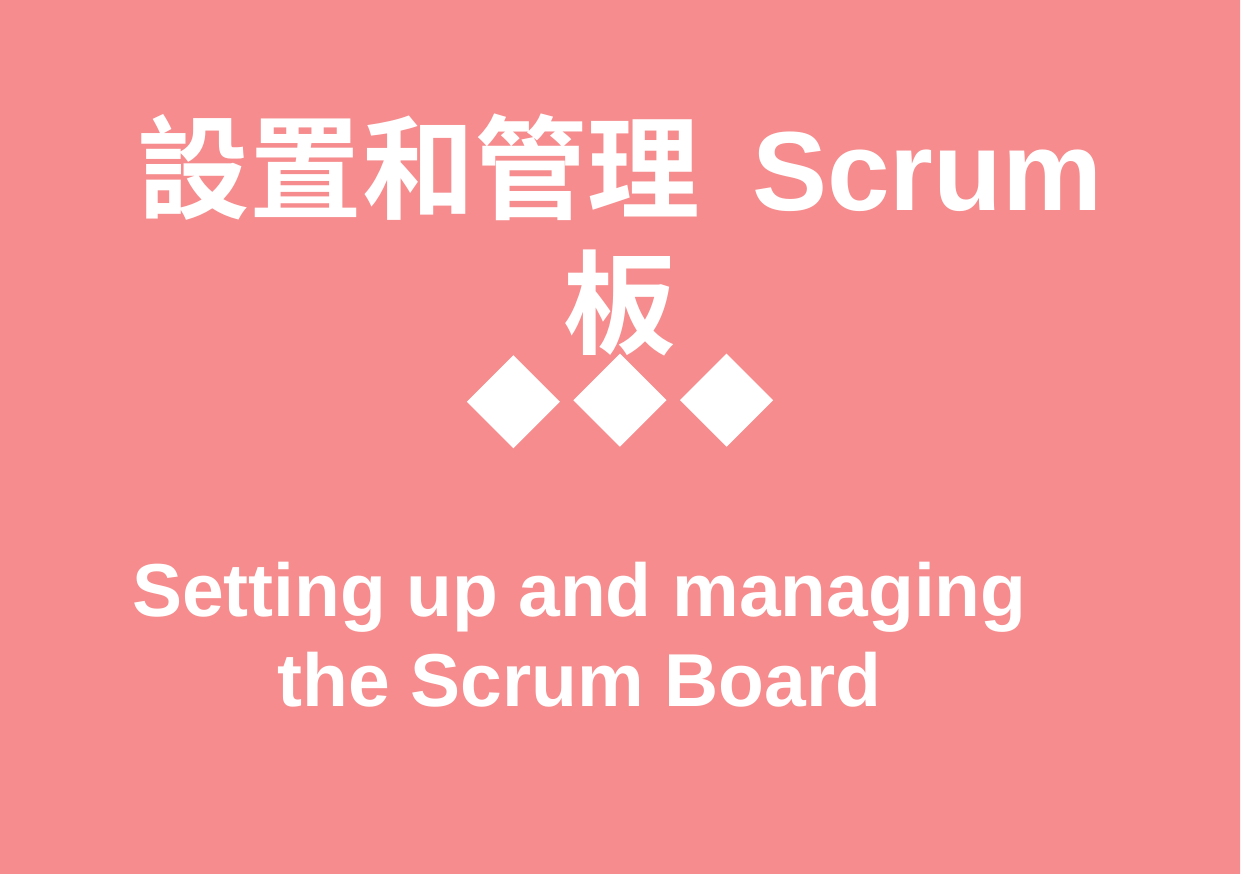

設置和管理 Scrum 板

Setting up and managing the Scrum Board